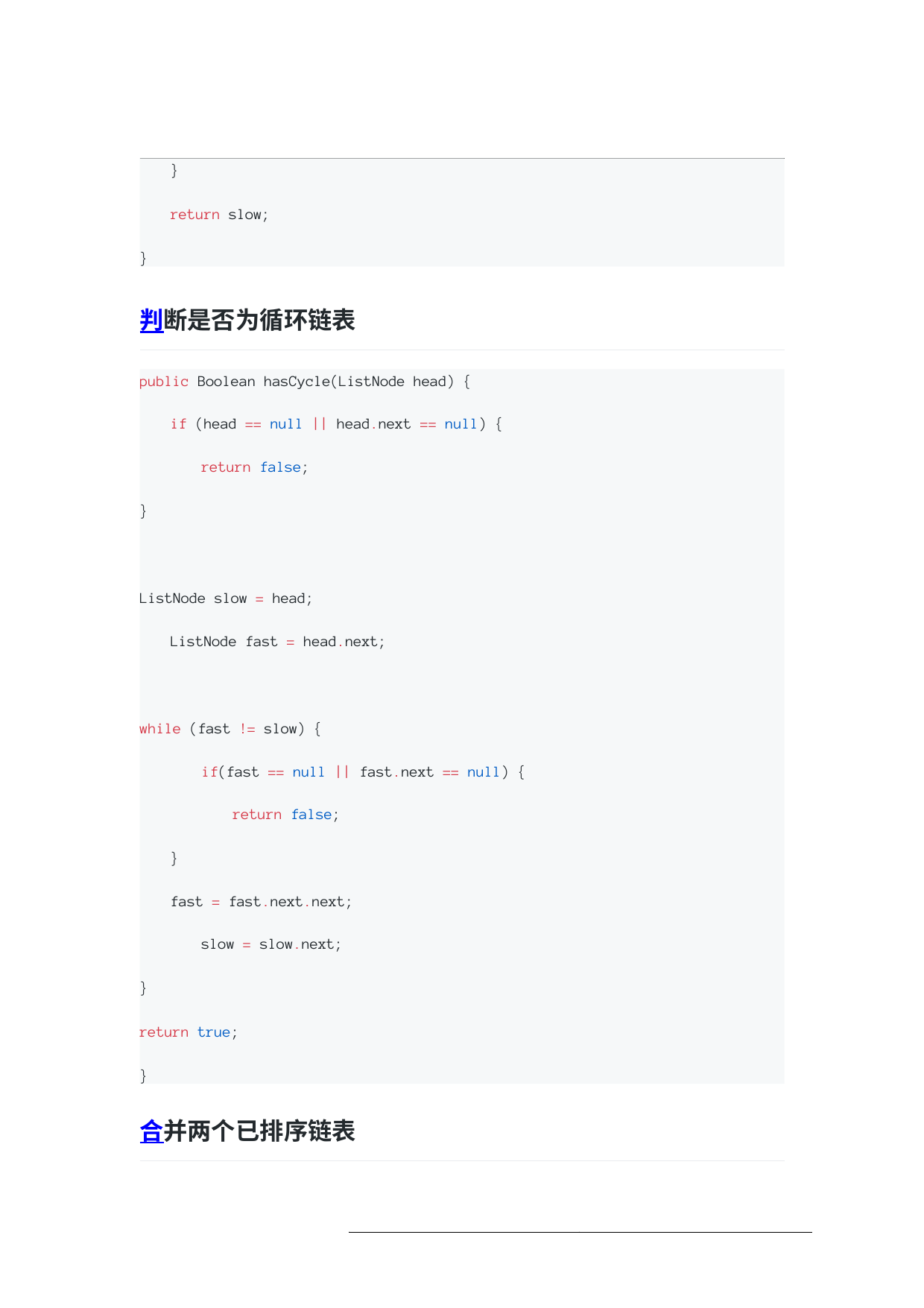

}

return slow;

}
判断是否为循环链表

public Boolean hasCycle(ListNode head) {
if (head == null || head.next == null) {  return false;

}

ListNode slow = head;  ListNode fast = head.next;

while (fast != slow) {
if(fast == null || fast.next == null) {  return false;

}
fast = fast.next.next;  slow = slow.next;

}

return true;

}
合并两个已排序链表